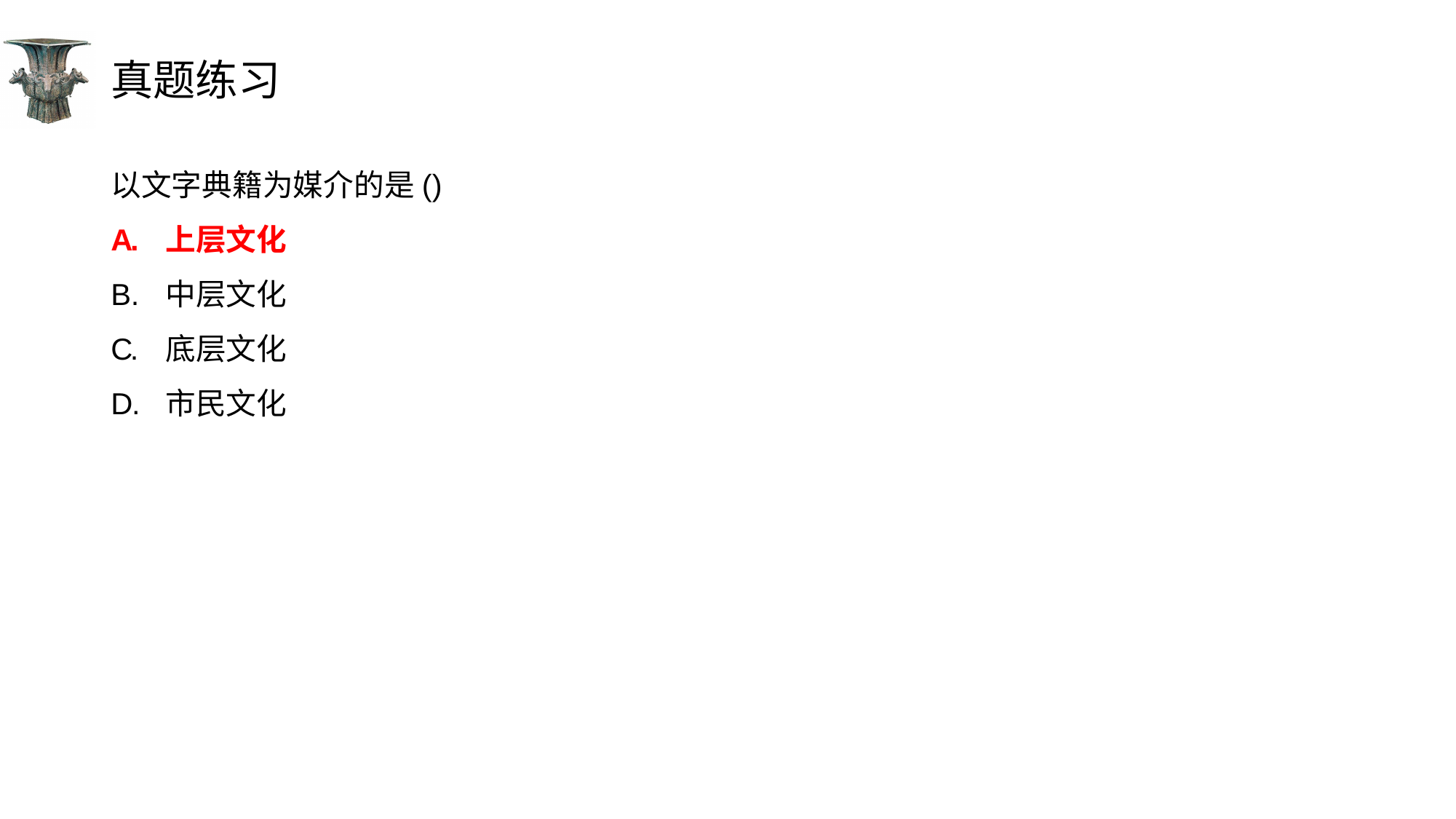

# 真题练习
以文字典籍为媒介的是()
上层文化
中层文化
底层文化
市民文化

86